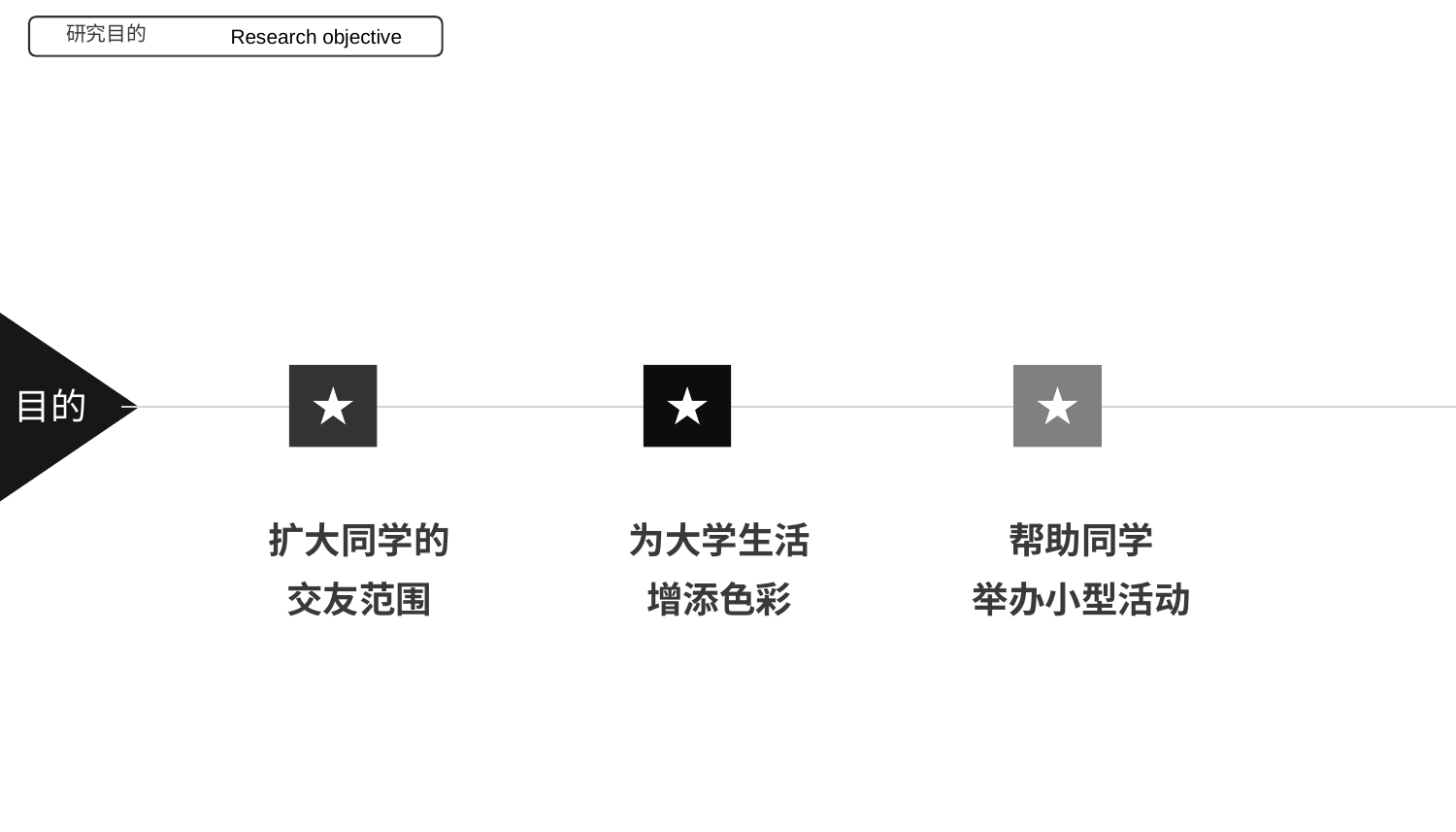

Research objective
研究目的

目的
扩大同学的
交友范围
为大学生活
增添色彩
帮助同学
举办小型活动